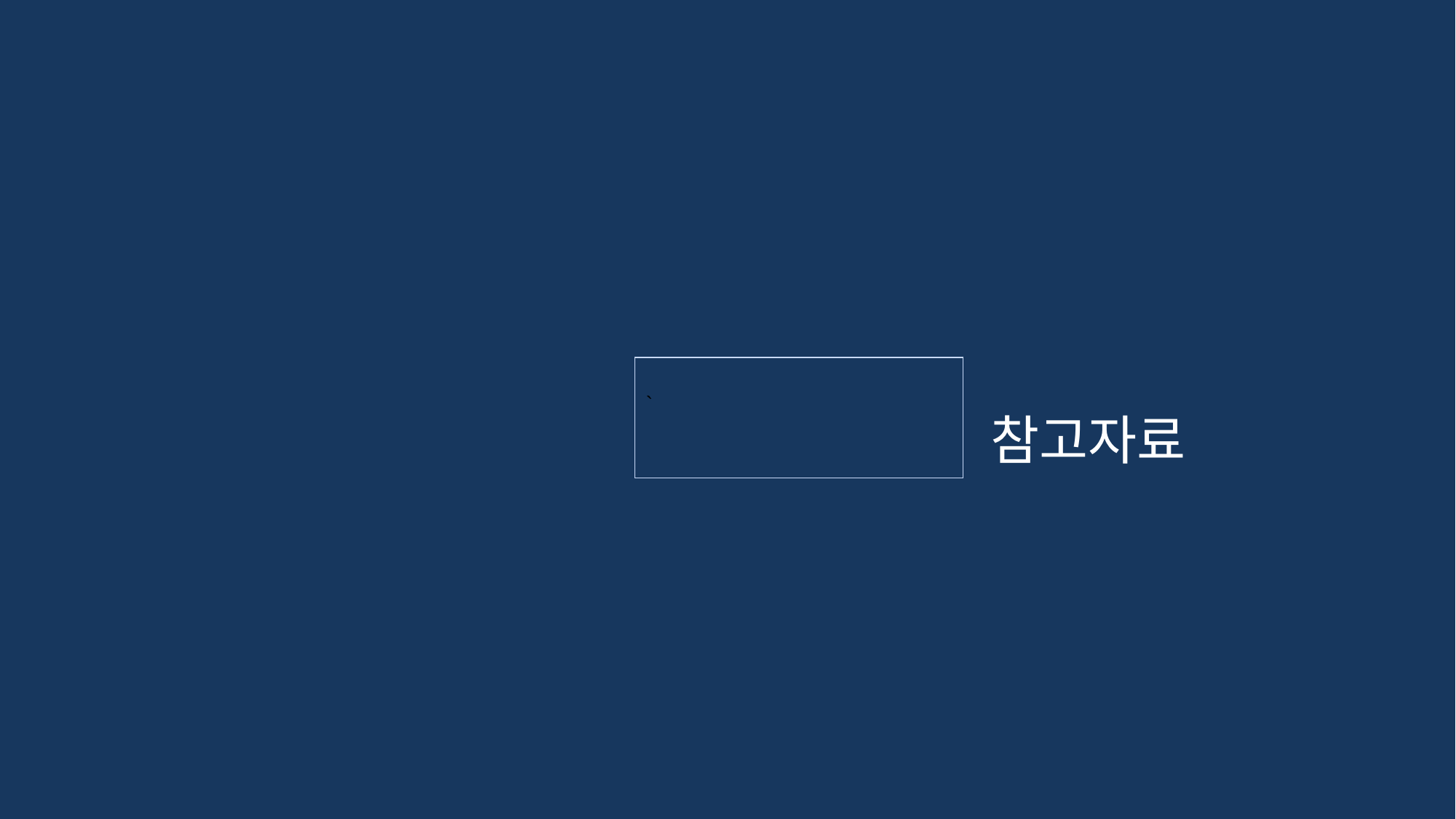

| 참고자료 |
| --- |
| ` |
| --- |